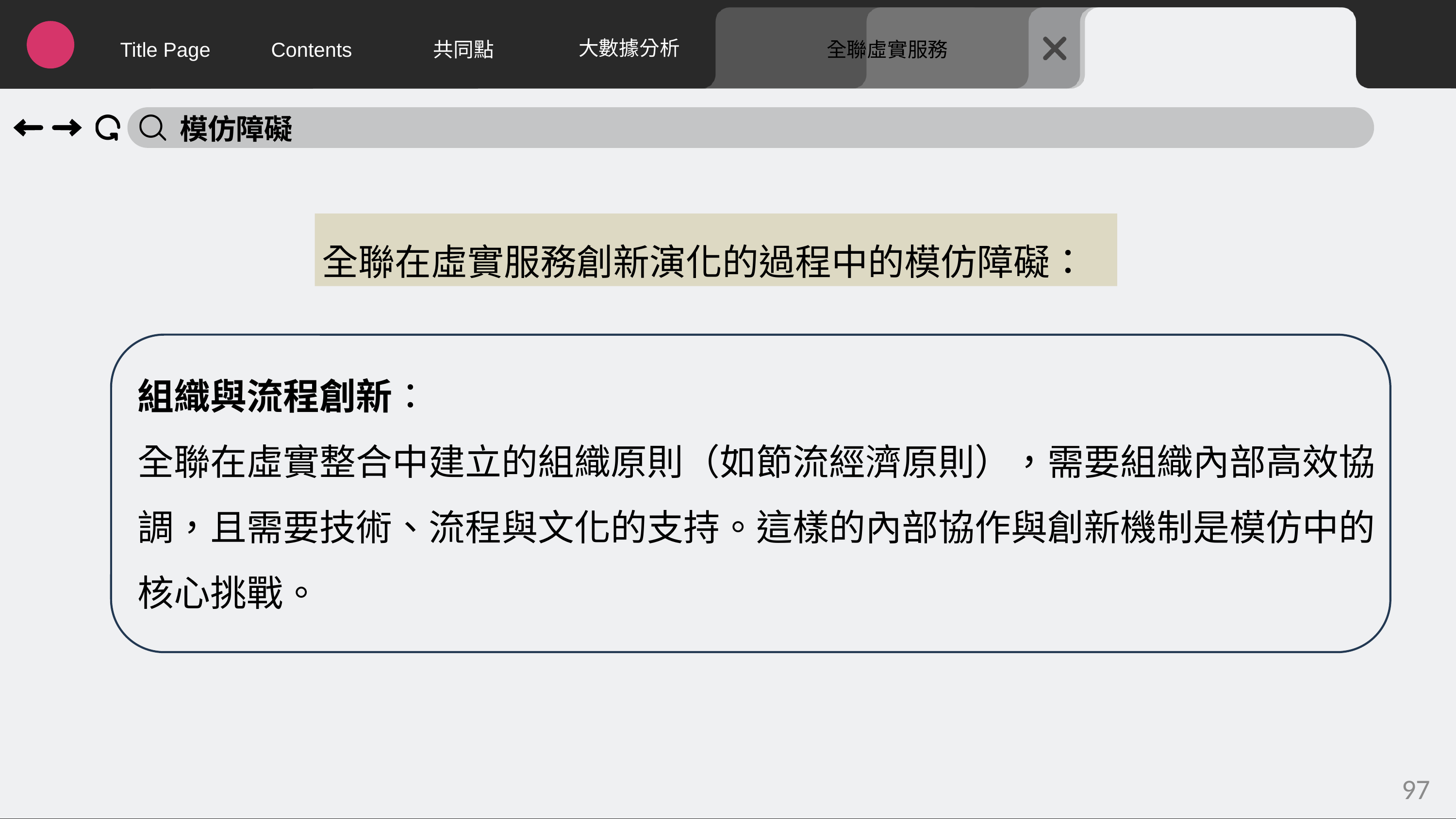

大數據分析
Title Page
Contents
共同點
全聯虛實服務

模仿障礙

全聯在虛實服務創新演化的過程中的模仿障礙：

組織與流程創新：
全聯在虛實整合中建立的組織原則（如節流經濟原則），需要組織內部高效協調，且需要技術、流程與文化的支持。這樣的內部協作與創新機制是模仿中的核心挑戰。
97